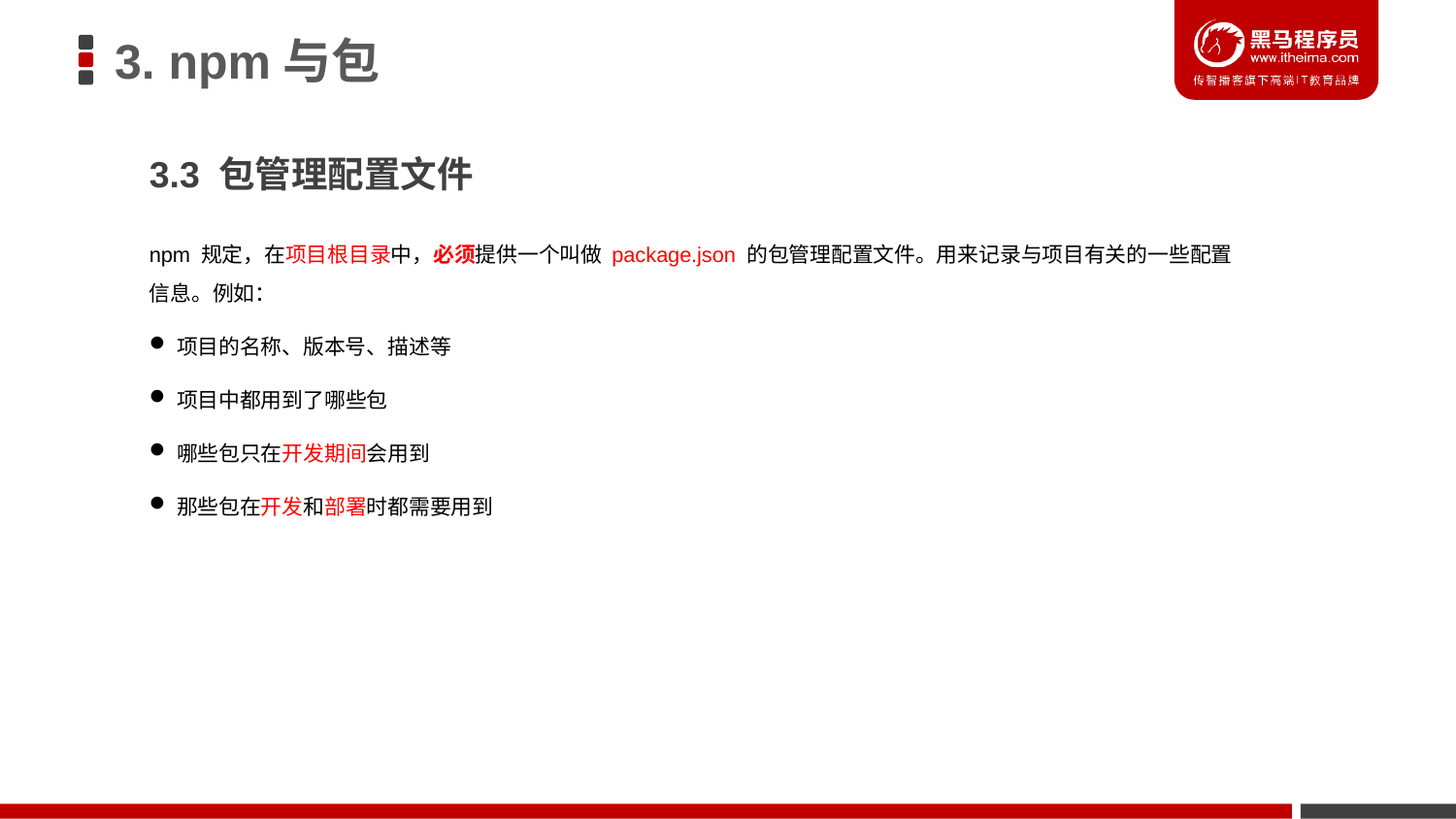

# 3. npm与包
3.3 包管理配置文件
npm 规定，在项目根目录中，必须提供一个叫做 package.json 的包管理配置文件。用来记录与项目有关的一些配置信息。例如：
项目的名称、版本号、描述等
项目中都用到了哪些包
哪些包只在开发期间会用到
那些包在开发和部署时都需要用到